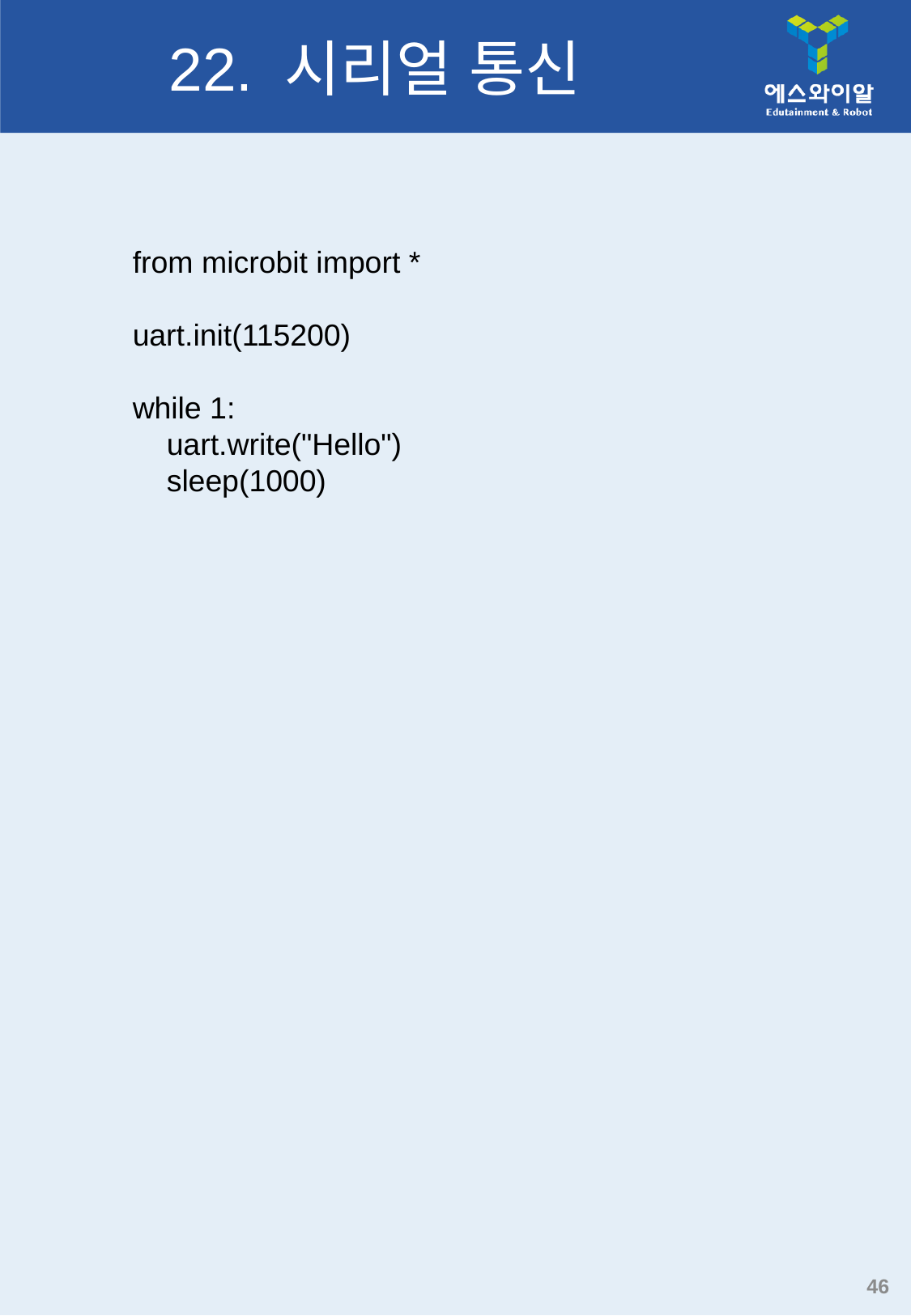

# 22. 시리얼 통신
from microbit import *
uart.init(115200)
while 1:
    uart.write("Hello")
    sleep(1000)

46